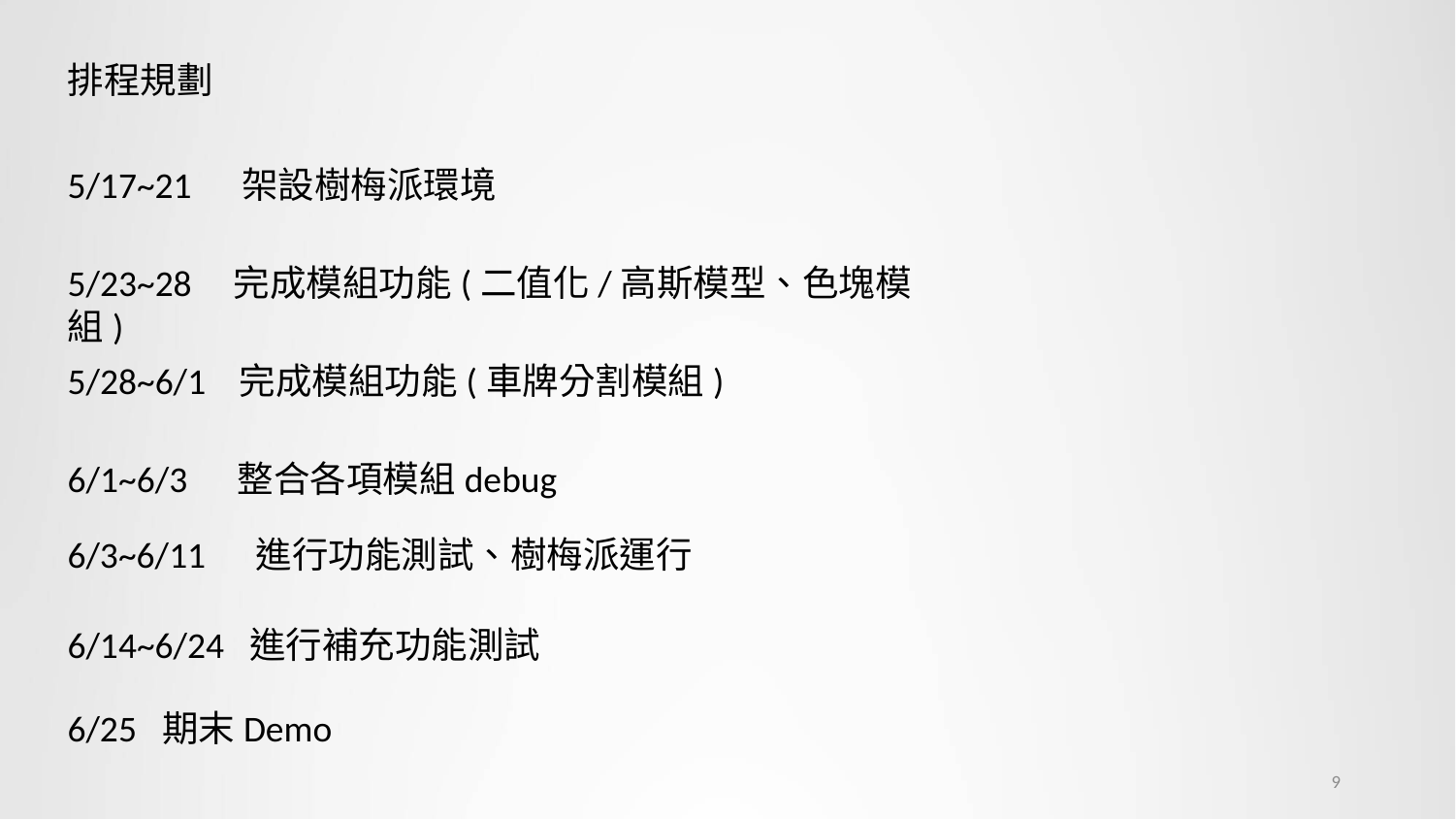

排程規劃
5/17~21     架設樹梅派環境
5/23~28    完成模組功能(二值化/高斯模型、色塊模組)
5/28~6/1   完成模組功能(車牌分割模組)
6/1~6/3     整合各項模組debug
6/3~6/11     進行功能測試、樹梅派運行
6/14~6/24  進行補充功能測試
6/25  期末Demo
9